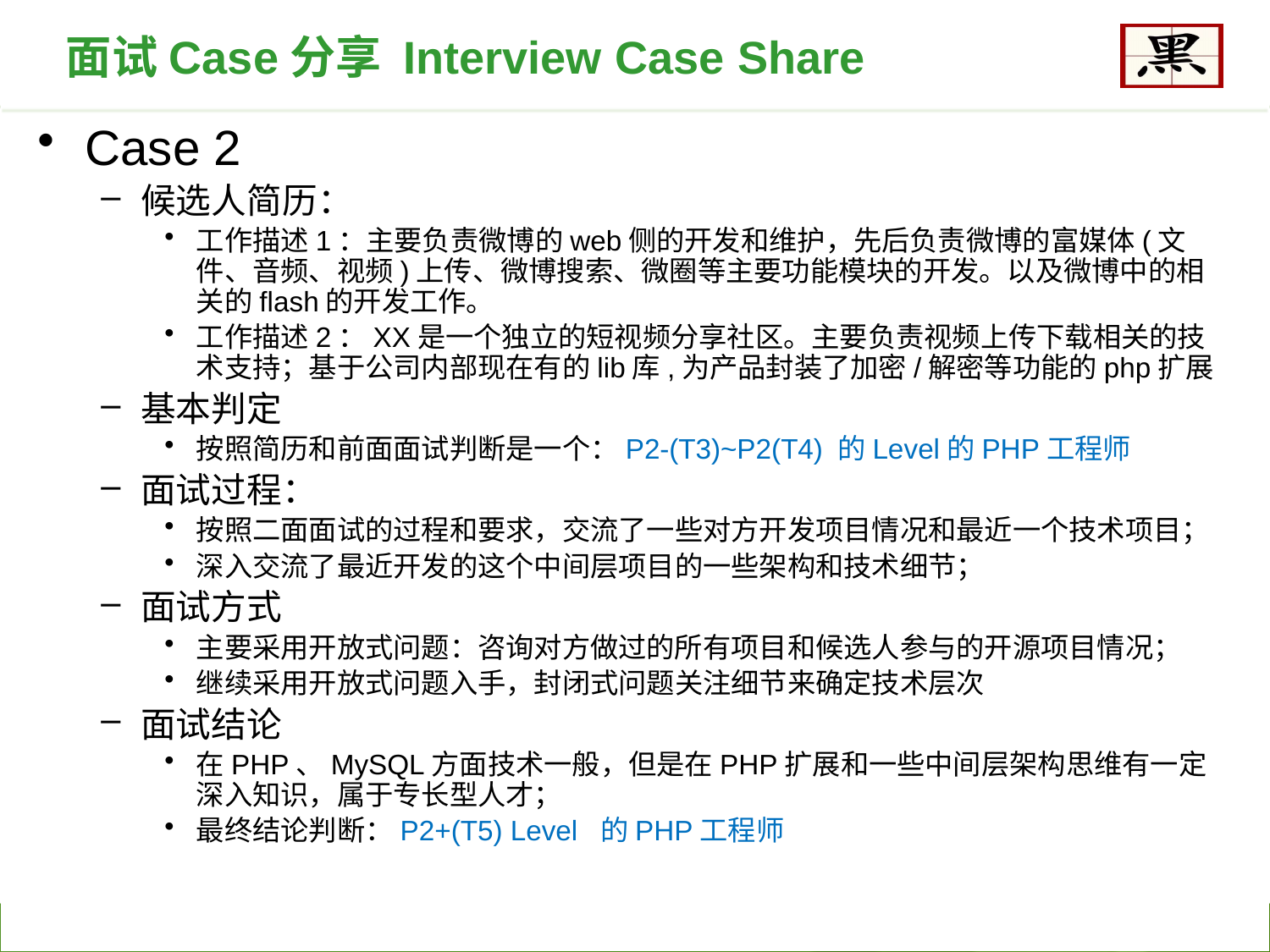

面试Case分享 Interview Case Share
Case 2
候选人简历：
工作描述1：主要负责微博的web侧的开发和维护，先后负责微博的富媒体(文件、音频、视频)上传、微博搜索、微圈等主要功能模块的开发。以及微博中的相关的flash的开发工作。
工作描述2：XX是一个独立的短视频分享社区。主要负责视频上传下载相关的技术支持；基于公司内部现在有的lib库,为产品封装了加密/解密等功能的php扩展
基本判定
按照简历和前面面试判断是一个：P2-(T3)~P2(T4) 的Level的PHP工程师
面试过程：
按照二面面试的过程和要求，交流了一些对方开发项目情况和最近一个技术项目；
深入交流了最近开发的这个中间层项目的一些架构和技术细节；
面试方式
主要采用开放式问题：咨询对方做过的所有项目和候选人参与的开源项目情况；
继续采用开放式问题入手，封闭式问题关注细节来确定技术层次
面试结论
在PHP、MySQL方面技术一般，但是在PHP扩展和一些中间层架构思维有一定深入知识，属于专长型人才；
最终结论判断：P2+(T5) Level  的PHP工程师